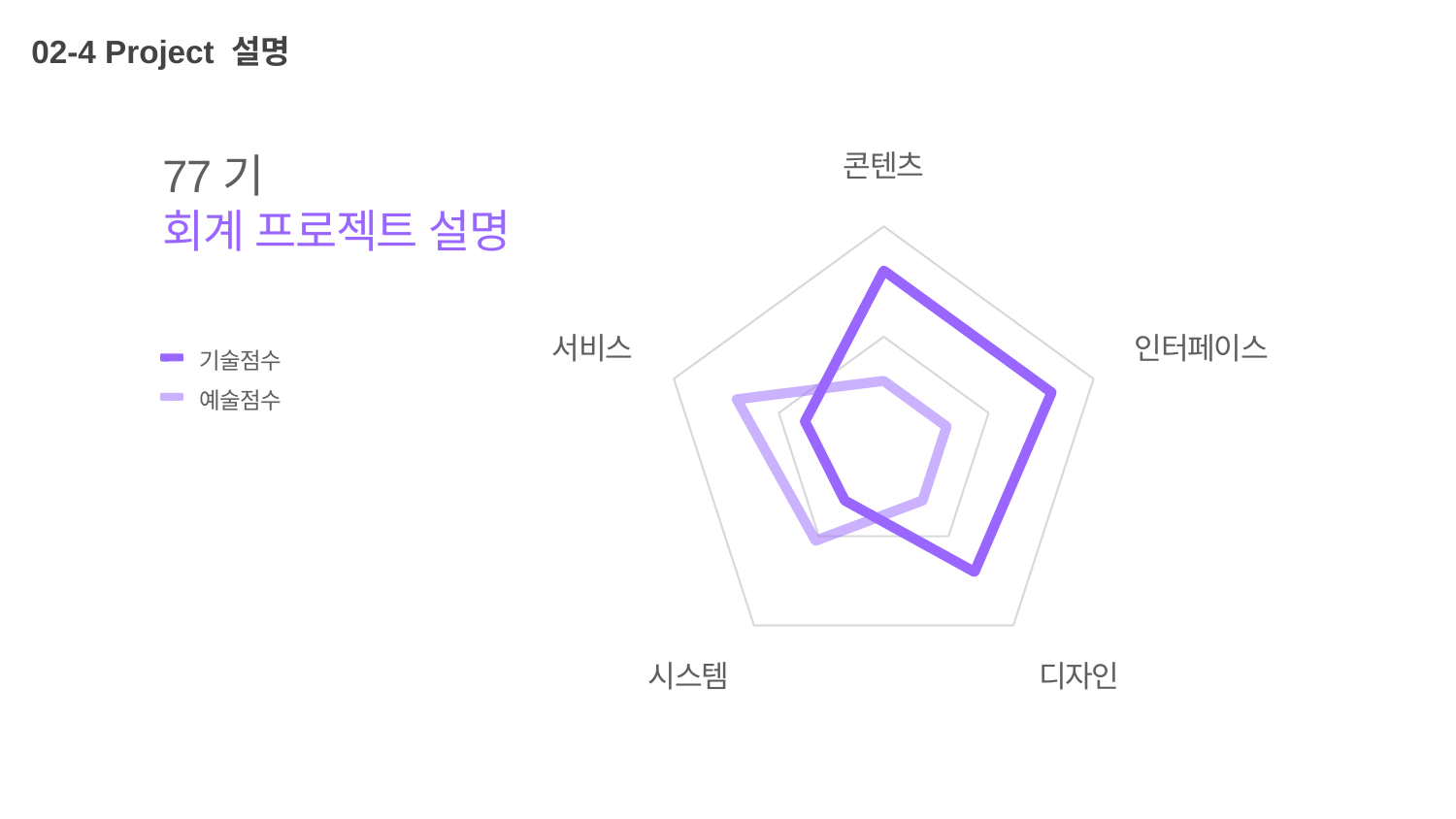

02-4 Project 설명

### Chart

| Category | 계열 1 | 계열 2 |
|---|---|---|
| 콘텐츠 | 32.0 | 12.0 |
| 인터페이스 | 32.0 | 12.0 |
| 디자인 | 28.0 | 12.0 |
| 시스템 | 12.0 | 21.0 |
| 서비스 | 15.0 | 28.0 |
77기
회계 프로젝트 설명
기술점수

예술점수